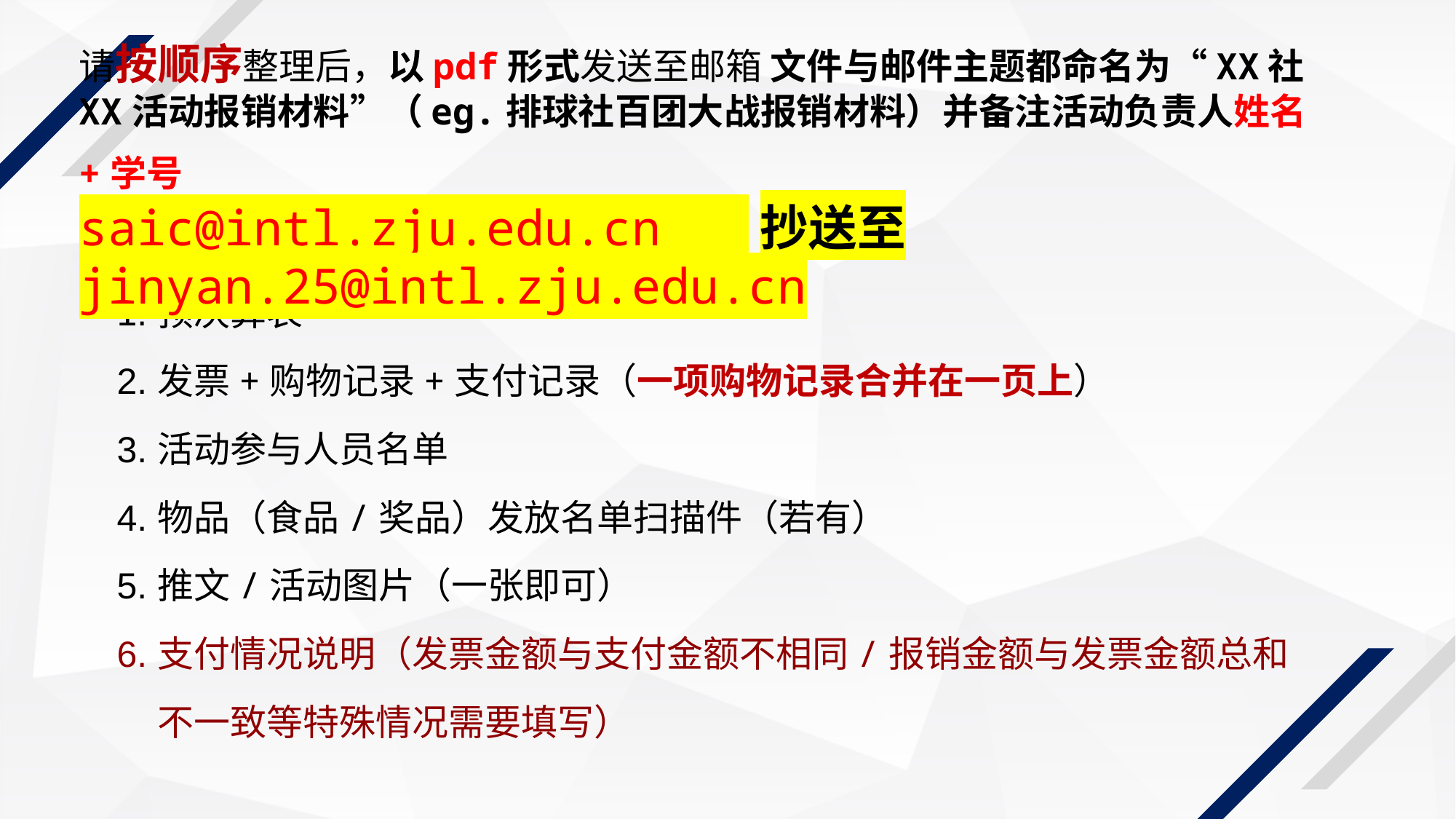

请按顺序整理后，以pdf形式发送至邮箱 文件与邮件主题都命名为“XX社XX活动报销材料”（eg.排球社百团大战报销材料）并备注活动负责人姓名+学号
saic@intl.zju.edu.cn   抄送至jinyan.25@intl.zju.edu.cn
预决算表
发票+购物记录+支付记录（一项购物记录合并在一页上）
活动参与人员名单
物品（食品/奖品）发放名单扫描件（若有）
推文/活动图片（一张即可）
支付情况说明（发票金额与支付金额不相同/报销金额与发票金额总和不一致等特殊情况需要填写）